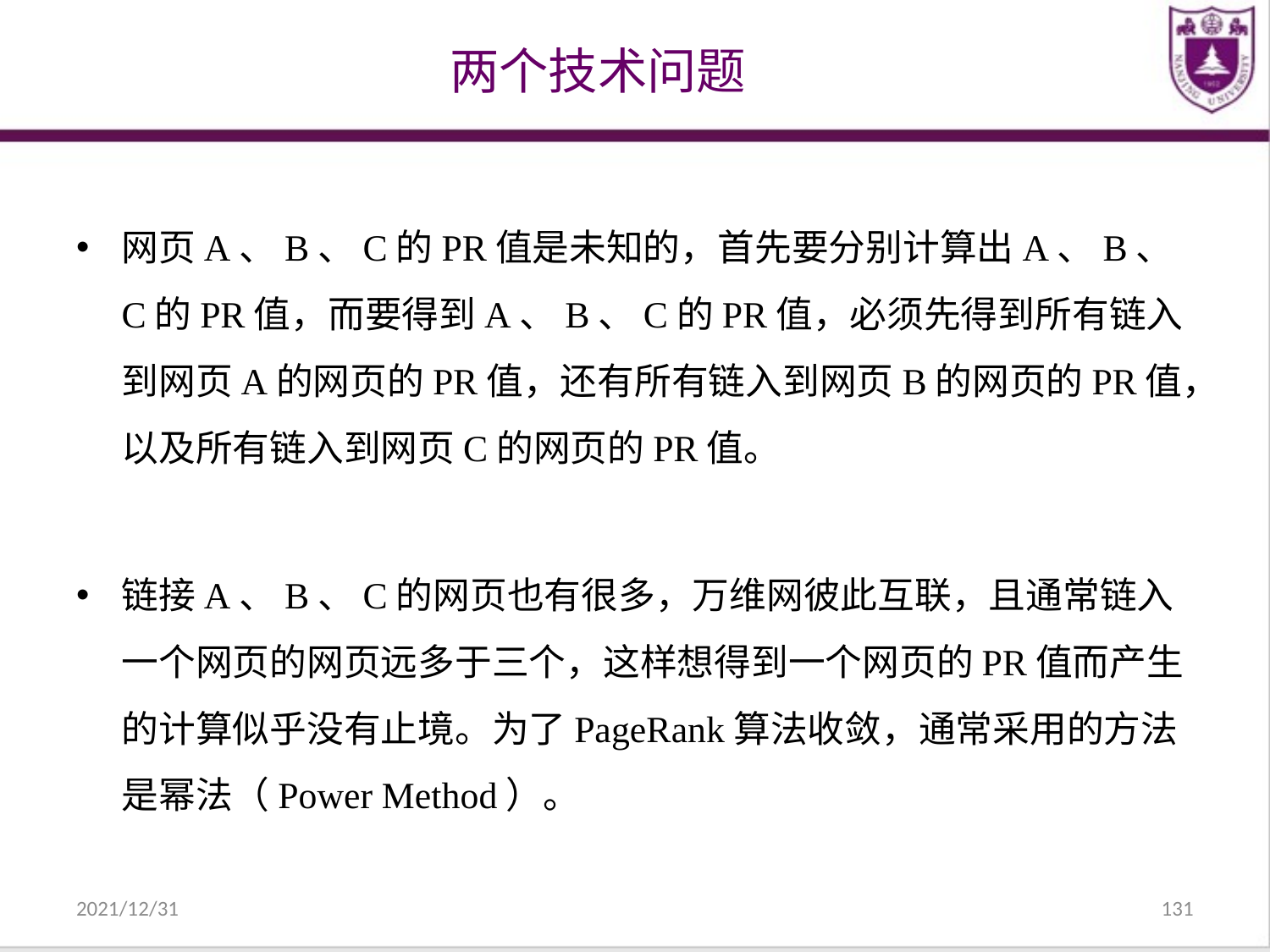

# 两个技术问题
网页A、B、C的PR值是未知的，首先要分别计算出A、B、C的PR值，而要得到A、B、C的PR值，必须先得到所有链入到网页A的网页的PR值，还有所有链入到网页B的网页的PR值，以及所有链入到网页C的网页的PR值。

链接A、B、C的网页也有很多，万维网彼此互联，且通常链入一个网页的网页远多于三个，这样想得到一个网页的PR值而产生的计算似乎没有止境。为了PageRank算法收敛，通常采用的方法是幂法（Power Method）。
2021/12/31
131